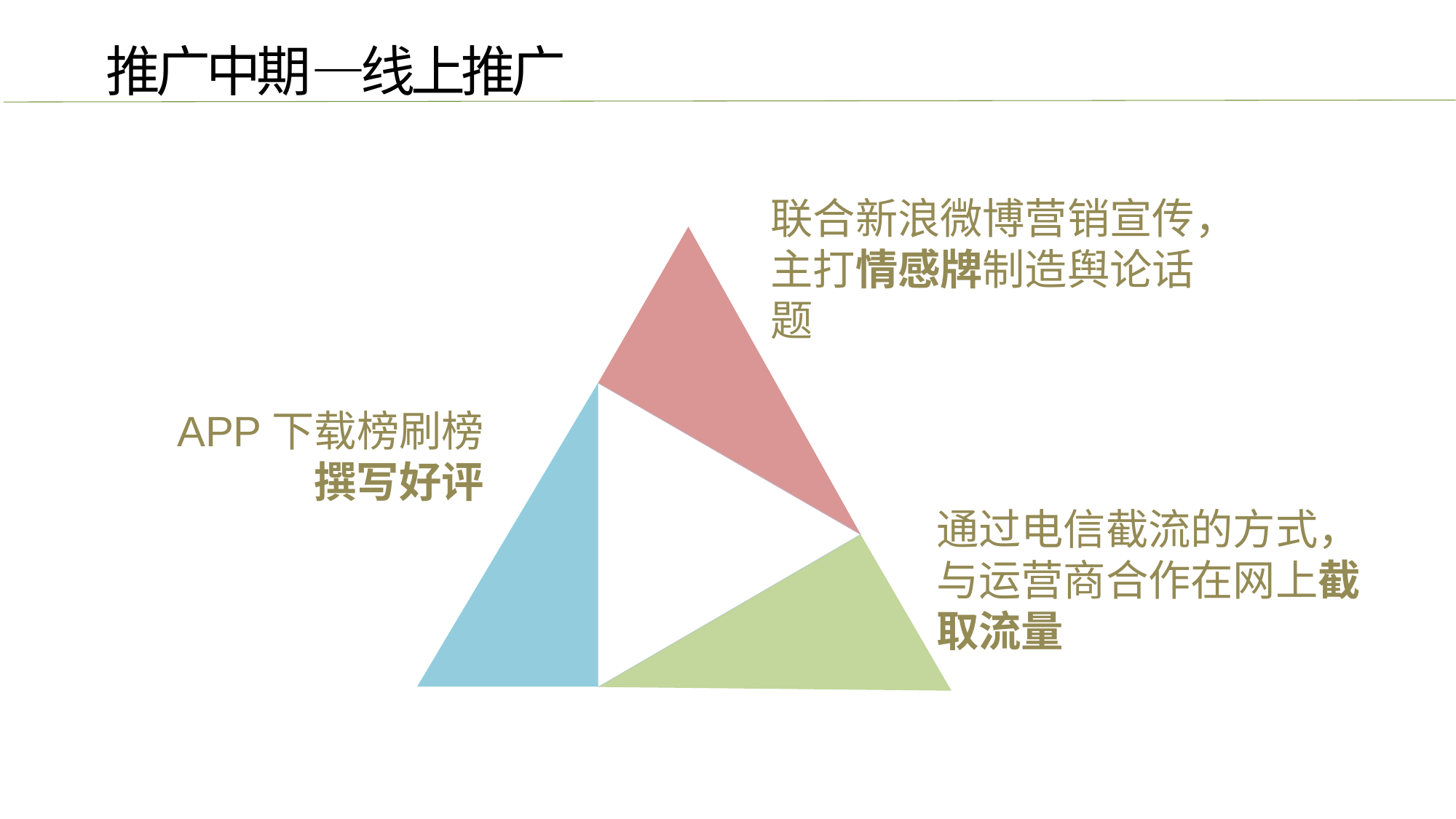

推广中期—线上推广
联合新浪微博营销宣传，主打情感牌制造舆论话题

APP下载榜刷榜
撰写好评

通过电信截流的方式，与运营商合作在网上截取流量